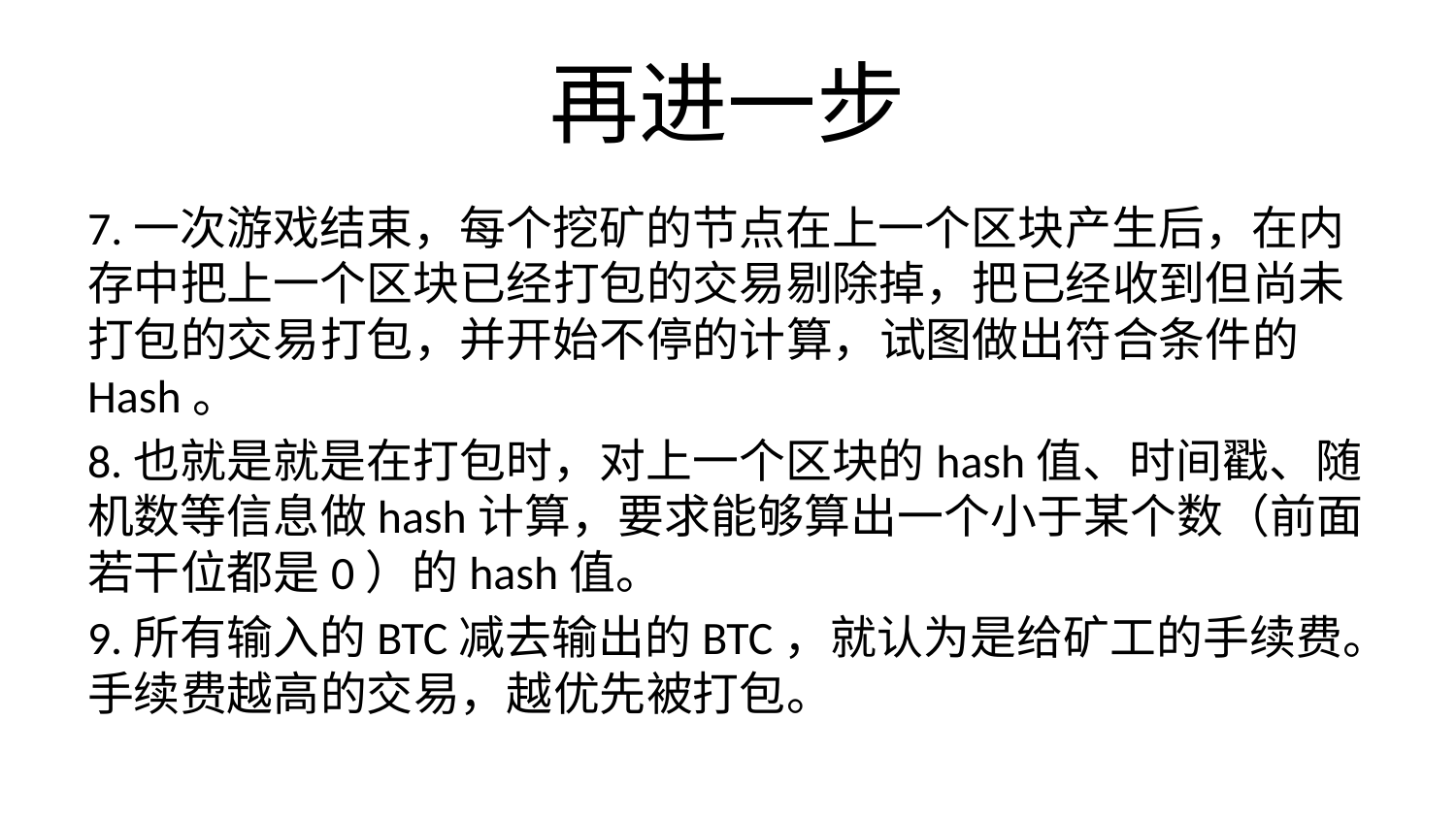

# 再进一步
7.一次游戏结束，每个挖矿的节点在上一个区块产生后，在内存中把上一个区块已经打包的交易剔除掉，把已经收到但尚未打包的交易打包，并开始不停的计算，试图做出符合条件的Hash。
8.也就是就是在打包时，对上一个区块的hash值、时间戳、随机数等信息做hash计算，要求能够算出一个小于某个数（前面若干位都是0）的hash值。
9.所有输入的BTC减去输出的BTC，就认为是给矿工的手续费。手续费越高的交易，越优先被打包。